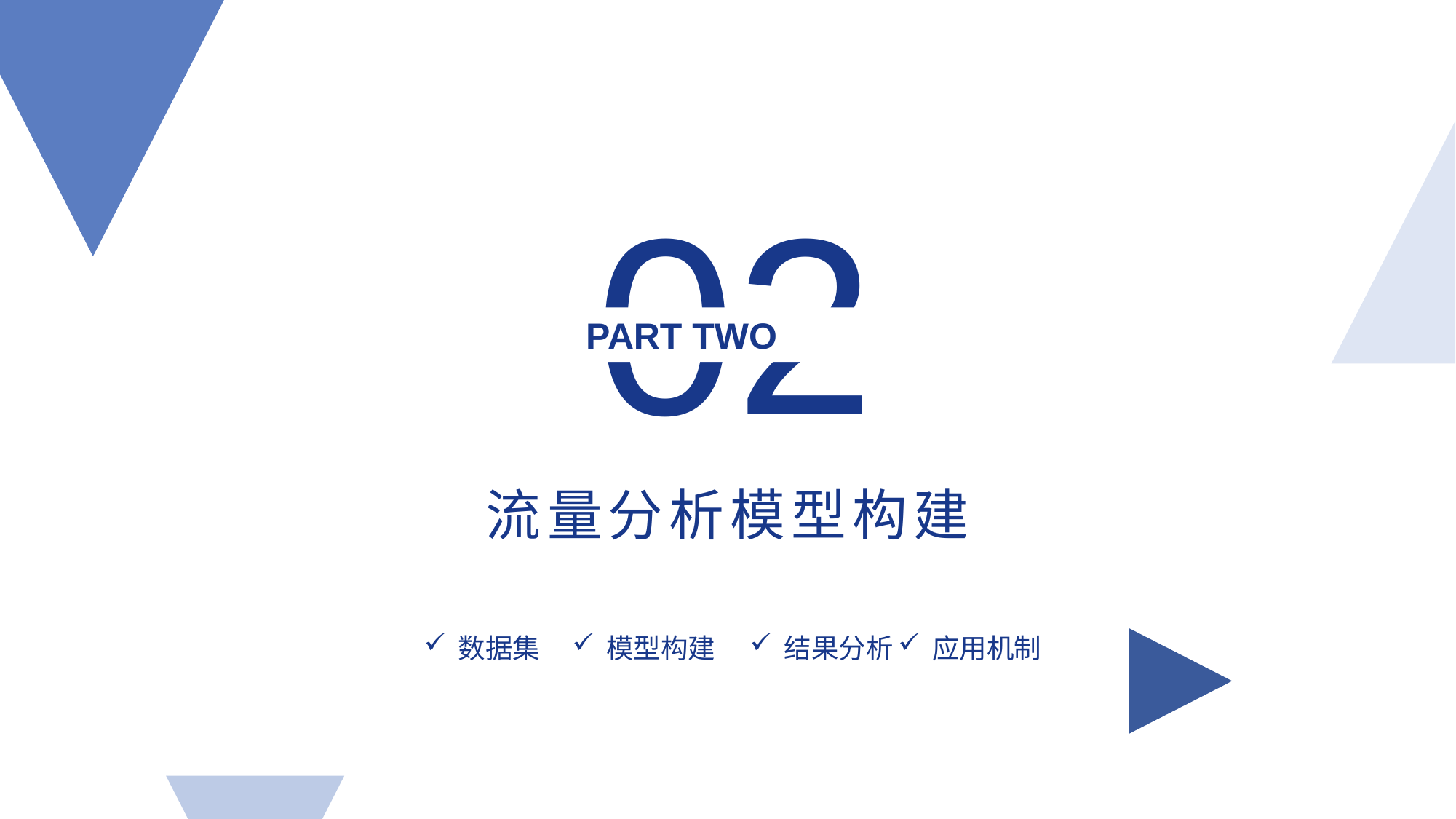

02
PART TWO
流量分析模型构建
数据集
模型构建
结果分析
应用机制